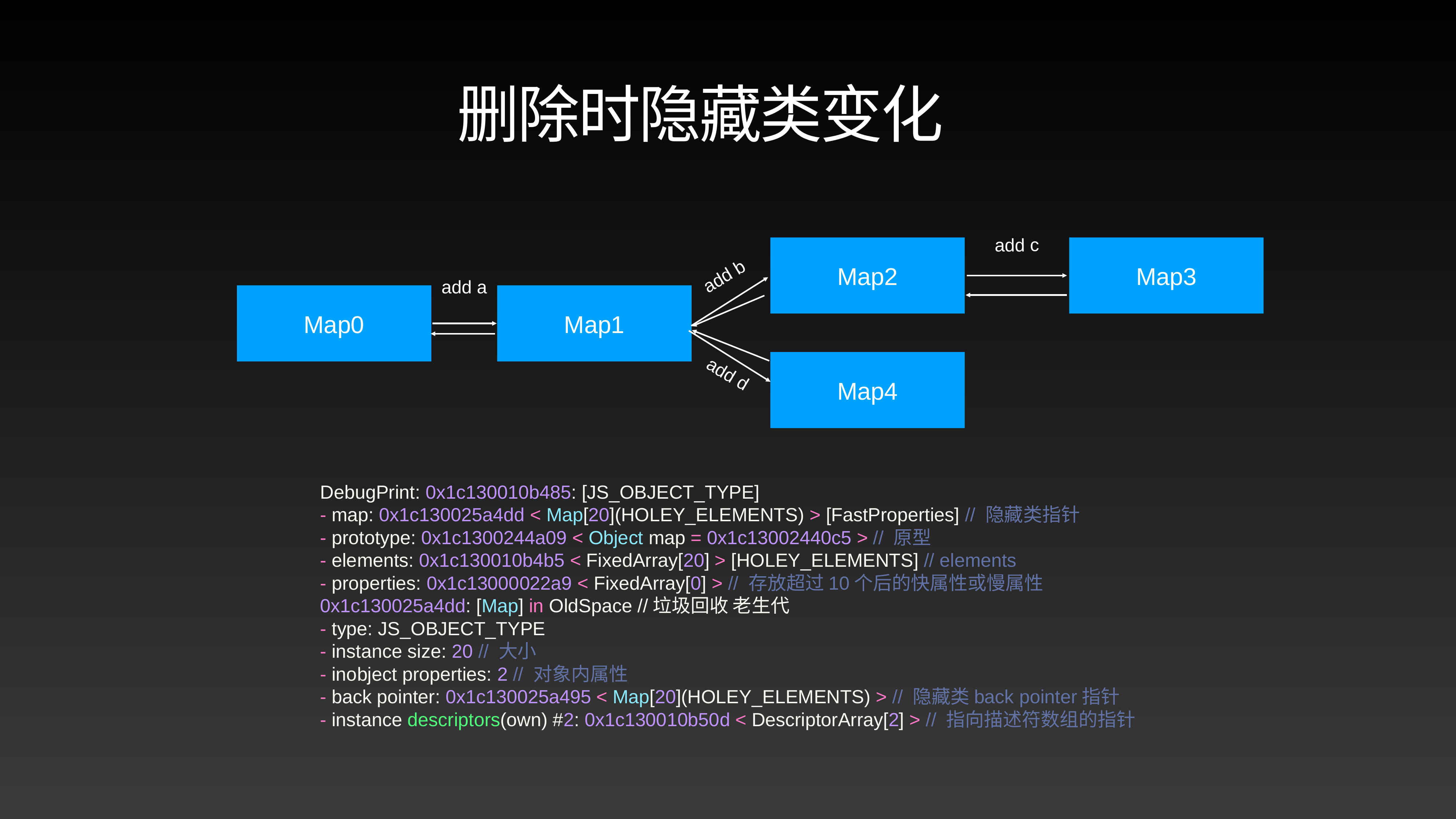

# 删除时隐藏类变化
add c
Map2
Map3
add b
add a

Map0
Map1

Map4
add d
DebugPrint: 0x1c130010b485: [JS_OBJECT_TYPE]
- map: 0x1c130025a4dd < Map[20](HOLEY_ELEMENTS) > [FastProperties] // 隐藏类指针
- prototype: 0x1c1300244a09 < Object map = 0x1c13002440c5 > // 原型
- elements: 0x1c130010b4b5 < FixedArray[20] > [HOLEY_ELEMENTS] // elements
- properties: 0x1c13000022a9 < FixedArray[0] > // 存放超过10个后的快属性或慢属性
0x1c130025a4dd: [Map] in OldSpace //垃圾回收 老生代
- type: JS_OBJECT_TYPE
- instance size: 20 // 大小
- inobject properties: 2 // 对象内属性
- back pointer: 0x1c130025a495 < Map[20](HOLEY_ELEMENTS) > // 隐藏类back pointer指针
- instance descriptors(own) #2: 0x1c130010b50d < DescriptorArray[2] > // 指向描述符数组的指针